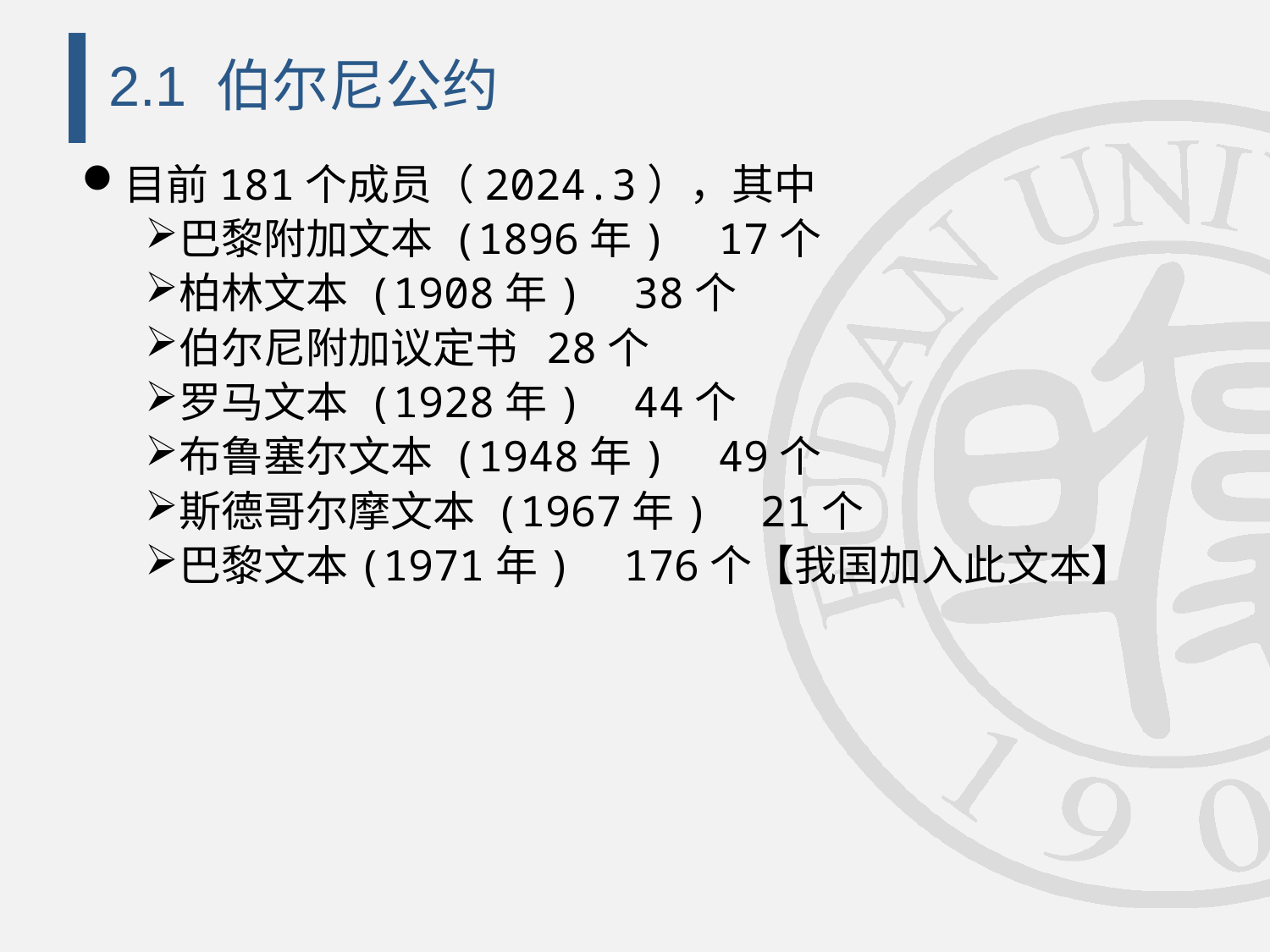

# 2.1 伯尔尼公约
目前181个成员（2024.3），其中
巴黎附加文本 (1896年)  17个
柏林文本 (1908年)  38个
伯尔尼附加议定书  28个
罗马文本 (1928年)  44个
布鲁塞尔文本 (1948年)  49个
斯德哥尔摩文本 (1967年)  21个
巴黎文本(1971年)  176个【我国加入此文本】